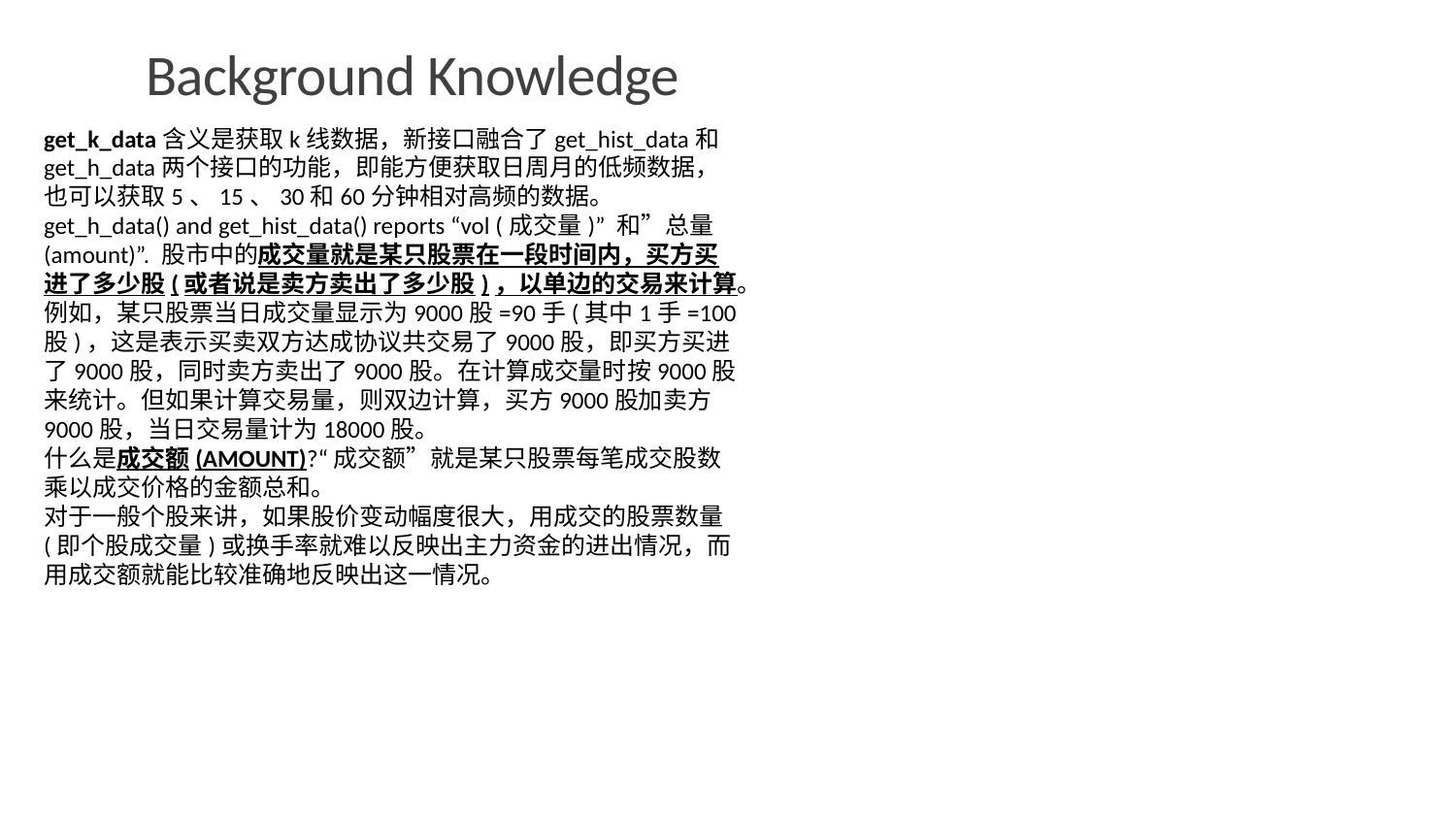

# Background Knowledge
get_k_data含义是获取k线数据，新接口融合了get_hist_data和get_h_data两个接口的功能，即能方便获取日周月的低频数据，也可以获取5、15、30和60分钟相对高频的数据。
get_h_data() and get_hist_data() reports “vol (成交量)” 和”总量(amount)”. 股市中的成交量就是某只股票在一段时间内，买方买进了多少股(或者说是卖方卖出了多少股)，以单边的交易来计算。例如，某只股票当日成交量显示为9000股=90手(其中1手=100股)，这是表示买卖双方达成协议共交易了9000股，即买方买进了9000股，同时卖方卖出了9000股。在计算成交量时按9000股来统计。但如果计算交易量，则双边计算，买方9000股加卖方9000股，当日交易量计为18000股。
什么是成交额(AMOUNT)?“成交额”就是某只股票每笔成交股数乘以成交价格的金额总和。
对于一般个股来讲，如果股价变动幅度很大，用成交的股票数量(即个股成交量)或换手率就难以反映出主力资金的进出情况，而用成交额就能比较准确地反映出这一情况。
55